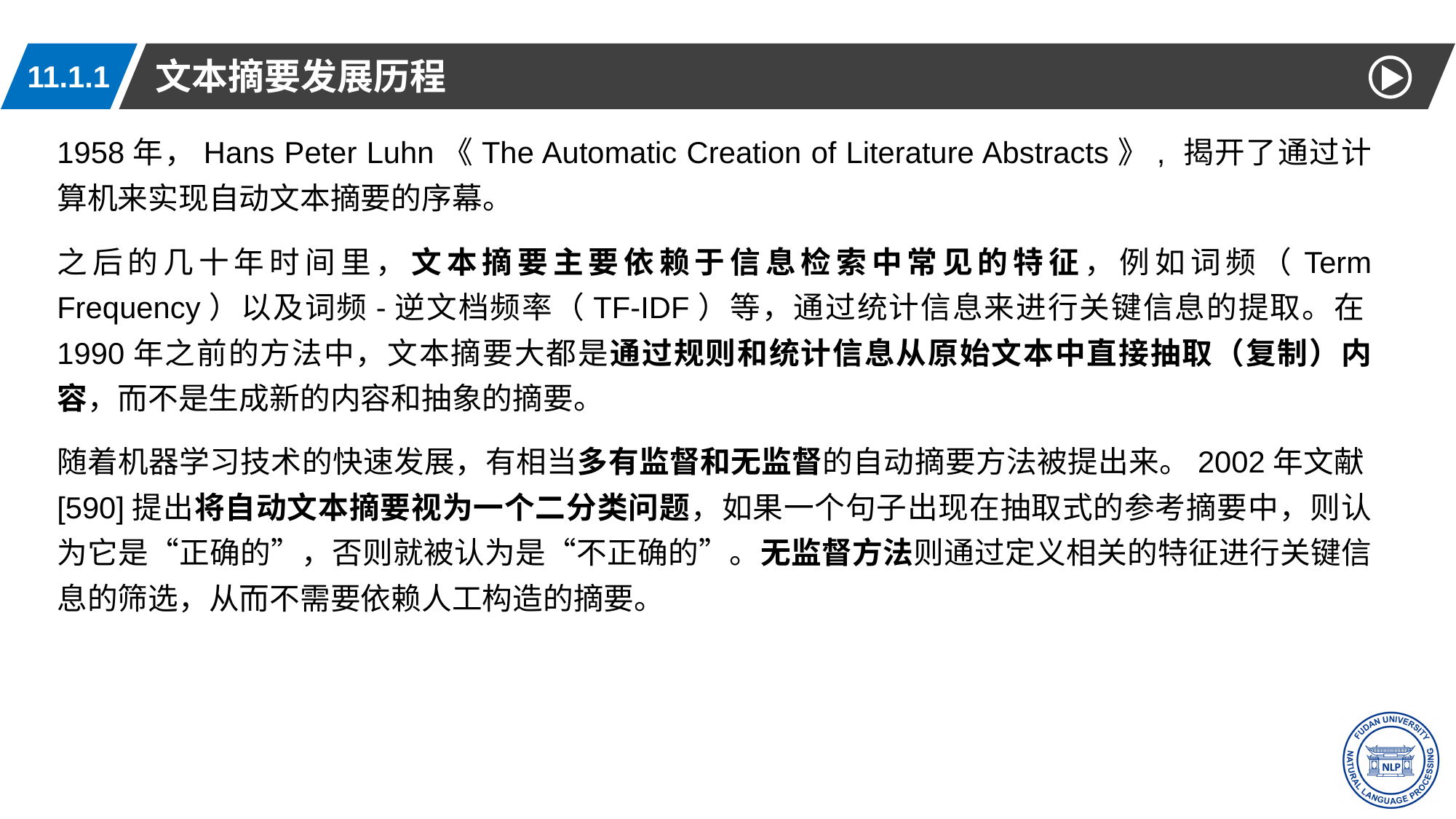

文本摘要发展历程
11.1.1

1958年，Hans Peter Luhn《The Automatic Creation of Literature Abstracts》, 揭开了通过计算机来实现自动文本摘要的序幕。
之后的几十年时间里，文本摘要主要依赖于信息检索中常见的特征，例如词频（Term Frequency）以及词频-逆文档频率（TF-IDF）等，通过统计信息来进行关键信息的提取。在1990年之前的方法中，文本摘要大都是通过规则和统计信息从原始文本中直接抽取（复制）内容，而不是生成新的内容和抽象的摘要。
随着机器学习技术的快速发展，有相当多有监督和无监督的自动摘要方法被提出来。2002年文献[590]提出将自动文本摘要视为一个二分类问题，如果一个句子出现在抽取式的参考摘要中，则认为它是“正确的”，否则就被认为是“不正确的”。无监督方法则通过定义相关的特征进行关键信息的筛选，从而不需要依赖人工构造的摘要。
6